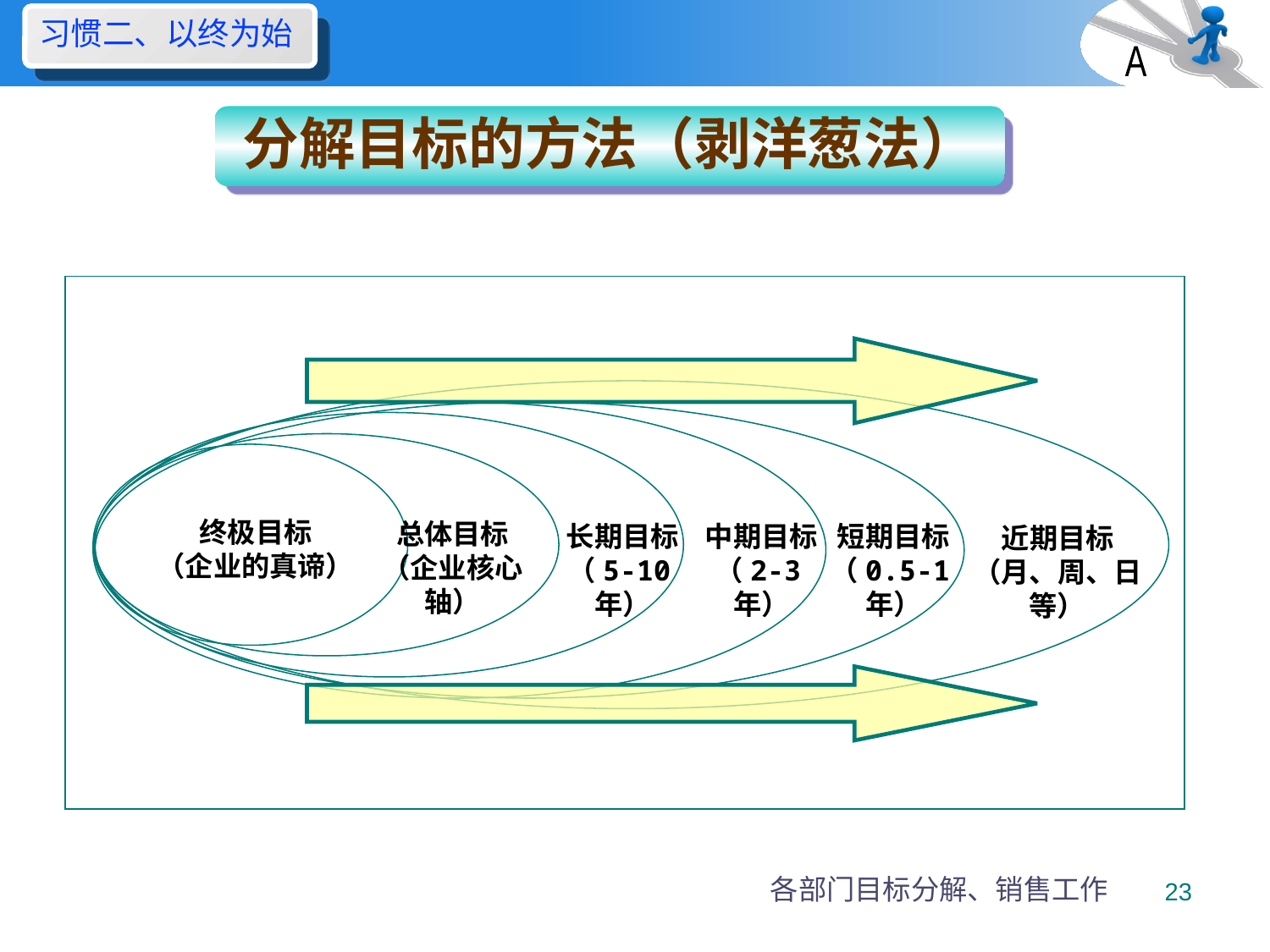

习惯二、以终为始
A
分解目标的方法（剥洋葱法）

终极目标
（企业的真谛）
总体目标
（企业核心轴）
长期目标
（5-10年）
中期目标
（2-3年）
短期目标
（0.5-1年）
近期目标
（月、周、日等）

各部门目标分解、销售工作
23